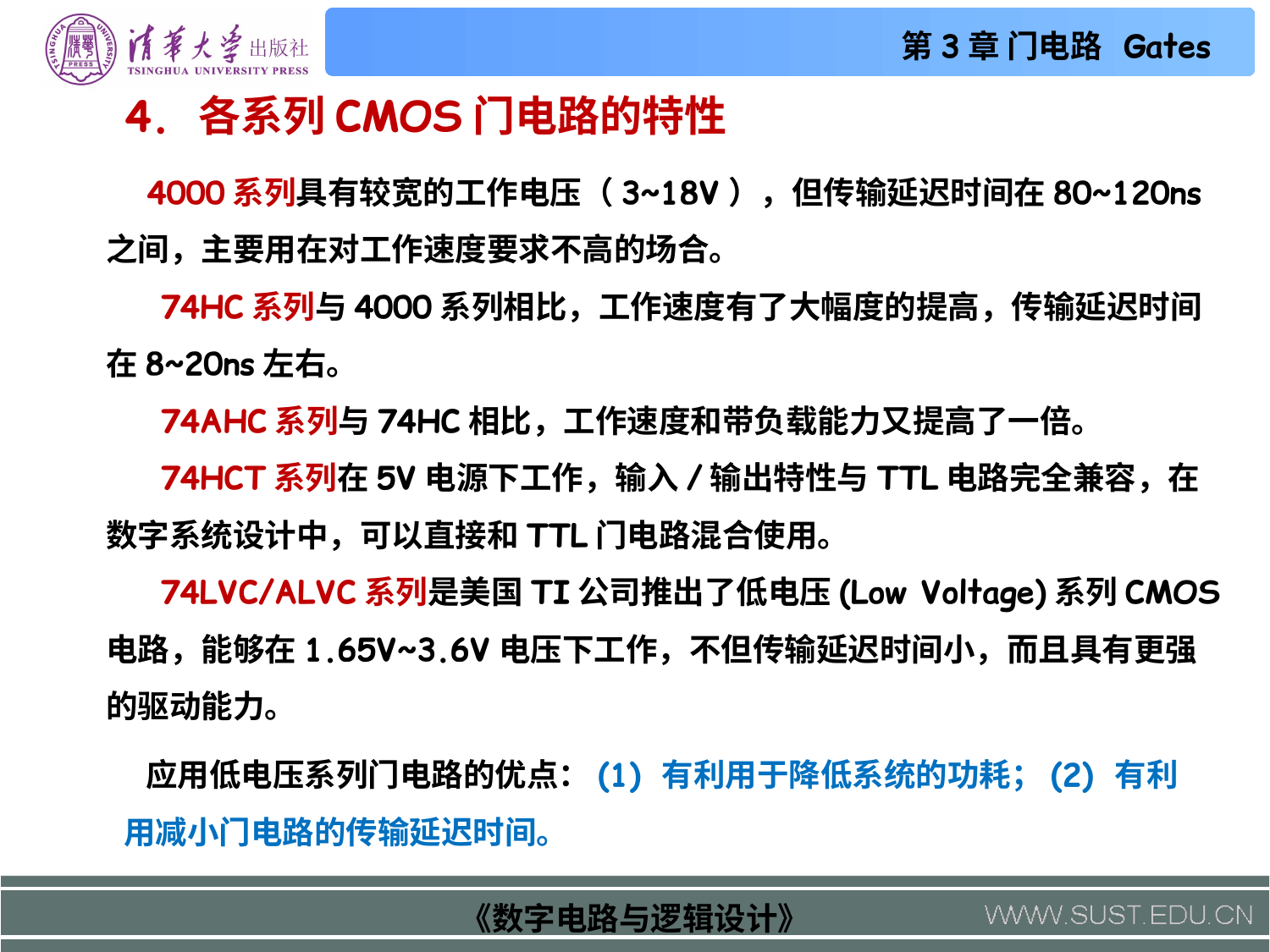

4. 各系列CMOS门电路的特性
   4000系列具有较宽的工作电压（3~18V），但传输延迟时间在80~120ns之间，主要用在对工作速度要求不高的场合。
    74HC系列与4000系列相比，工作速度有了大幅度的提高，传输延迟时间在8~20ns左右。
    74AHC系列与74HC相比，工作速度和带负载能力又提高了一倍。
    74HCT系列在5V电源下工作，输入/输出特性与TTL电路完全兼容，在数字系统设计中，可以直接和TTL门电路混合使用。
    74LVC/ALVC系列是美国TI公司推出了低电压(Low Voltage)系列CMOS电路，能够在1.65V~3.6V电压下工作，不但传输延迟时间小，而且具有更强的驱动能力。
  应用低电压系列门电路的优点：(1) 有利用于降低系统的功耗；(2) 有利用减小门电路的传输延迟时间。